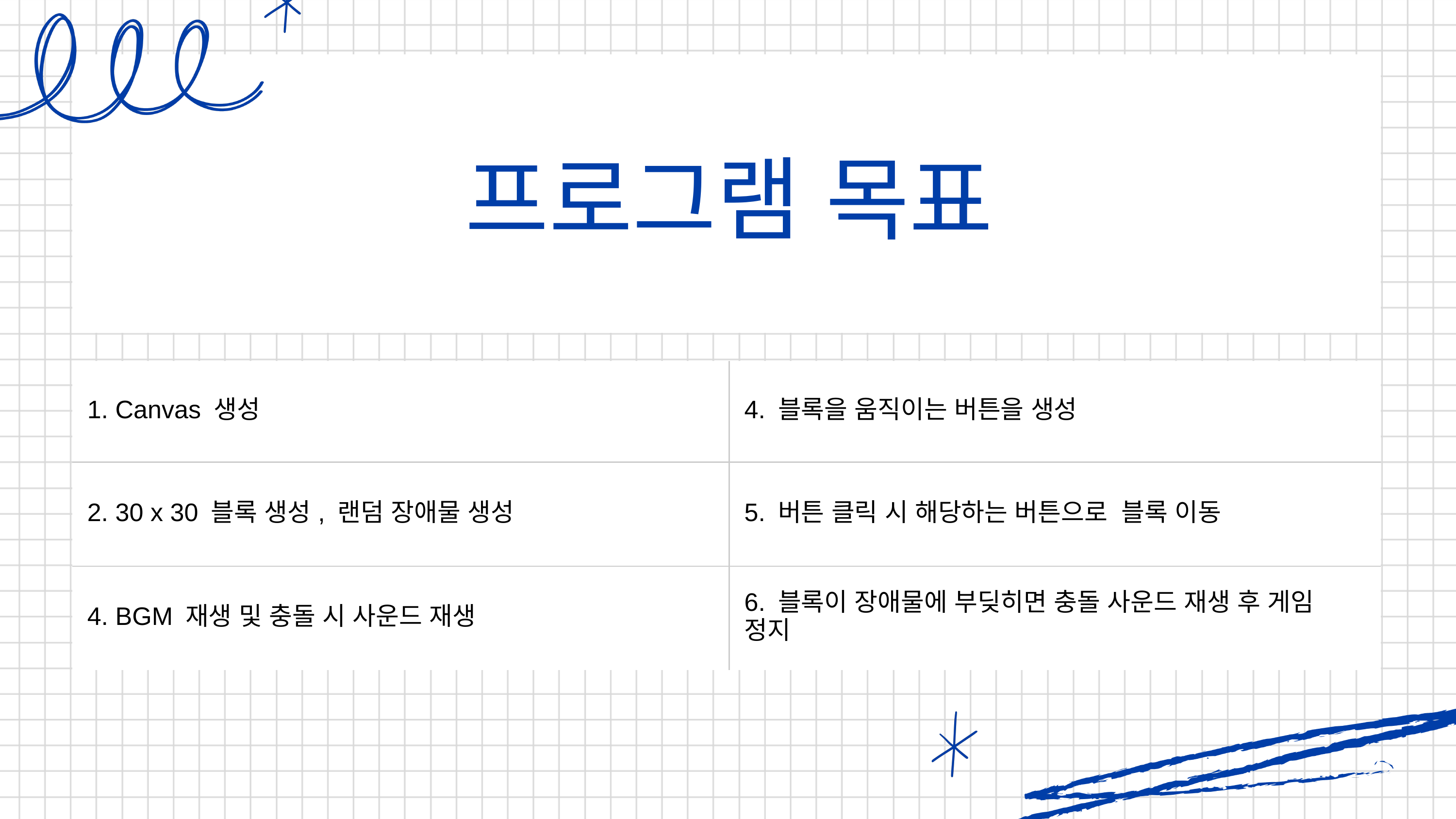

프로그램 목표
| 1. Canvas 생성 | 4. 블록을 움직이는 버튼을 생성 |
| --- | --- |
| 2. 30 x 30 블록 생성, 랜덤 장애물 생성 | 5. 버튼 클릭 시 해당하는 버튼으로 블록 이동 |
| 4. BGM 재생 및 충돌 시 사운드 재생 | 6. 블록이 장애물에 부딪히면 충돌 사운드 재생 후 게임 정지 |